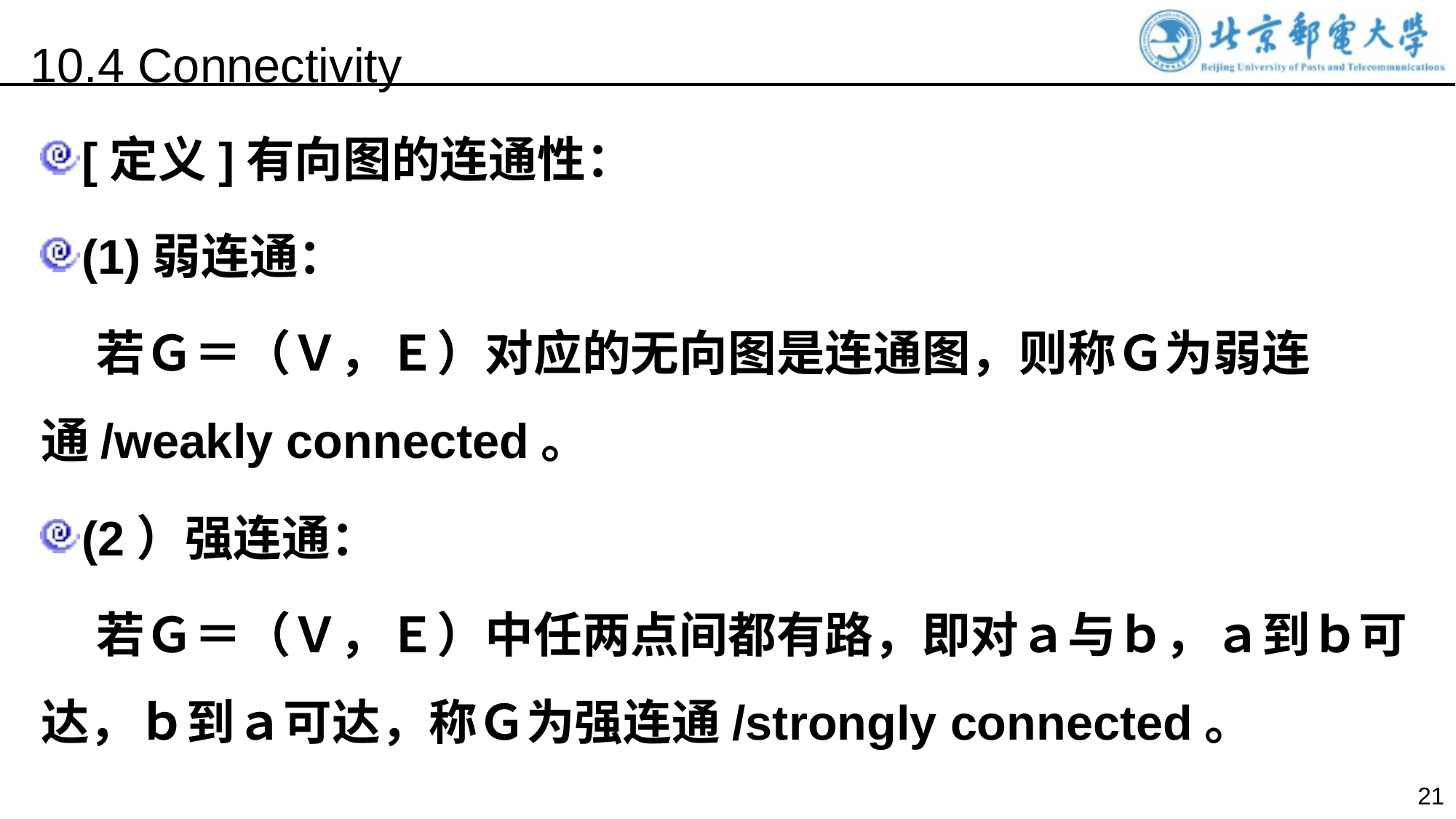

10.4 Connectivity

[定义]有向图的连通性：
(1)弱连通：
    若Ｇ＝（Ｖ，Ｅ）对应的无向图是连通图，则称Ｇ为弱连通/weakly connected。
(2）强连通：
    若Ｇ＝（Ｖ，Ｅ）中任两点间都有路，即对ａ与ｂ，ａ到ｂ可达，ｂ到ａ可达，称Ｇ为强连通/strongly connected。